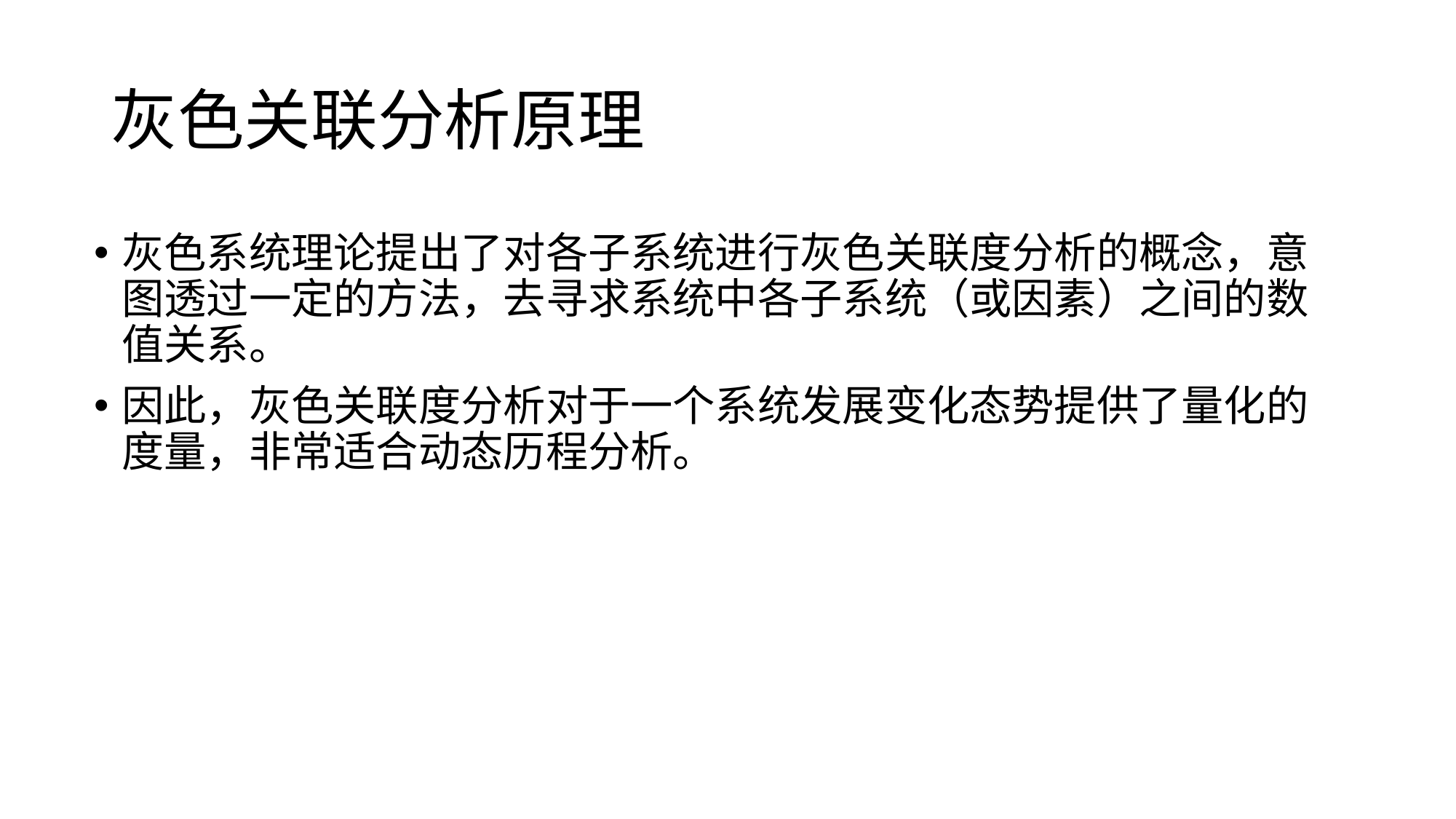

# 灰色关联分析原理
灰色系统理论提出了对各子系统进行灰色关联度分析的概念，意图透过一定的方法，去寻求系统中各子系统（或因素）之间的数值关系。
因此，灰色关联度分析对于一个系统发展变化态势提供了量化的度量，非常适合动态历程分析。